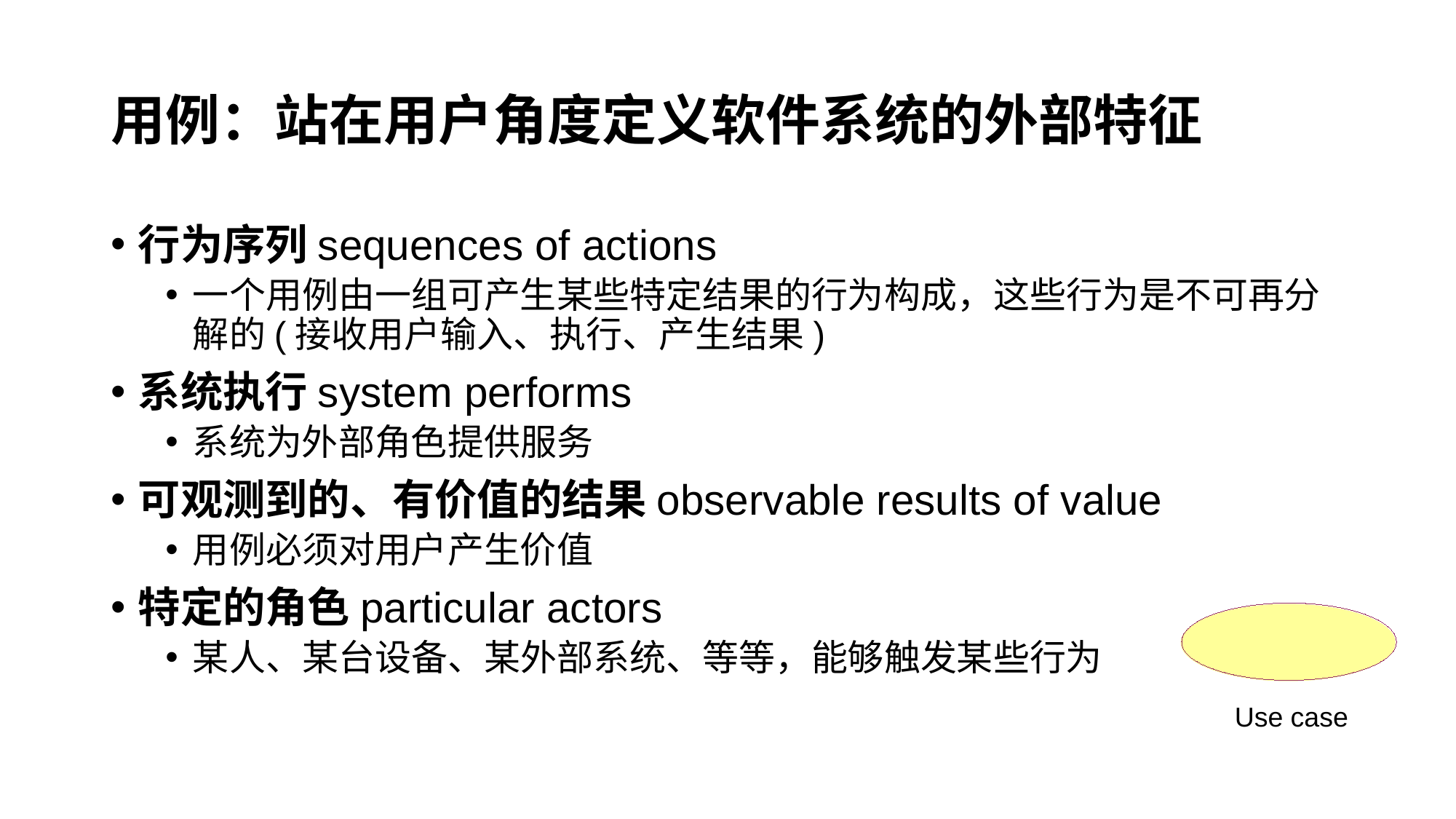

# 用例：站在用户角度定义软件系统的外部特征
行为序列sequences of actions
一个用例由一组可产生某些特定结果的行为构成，这些行为是不可再分解的(接收用户输入、执行、产生结果)
系统执行system performs
系统为外部角色提供服务
可观测到的、有价值的结果observable results of value
用例必须对用户产生价值
特定的角色particular actors
某人、某台设备、某外部系统、等等，能够触发某些行为

Use case